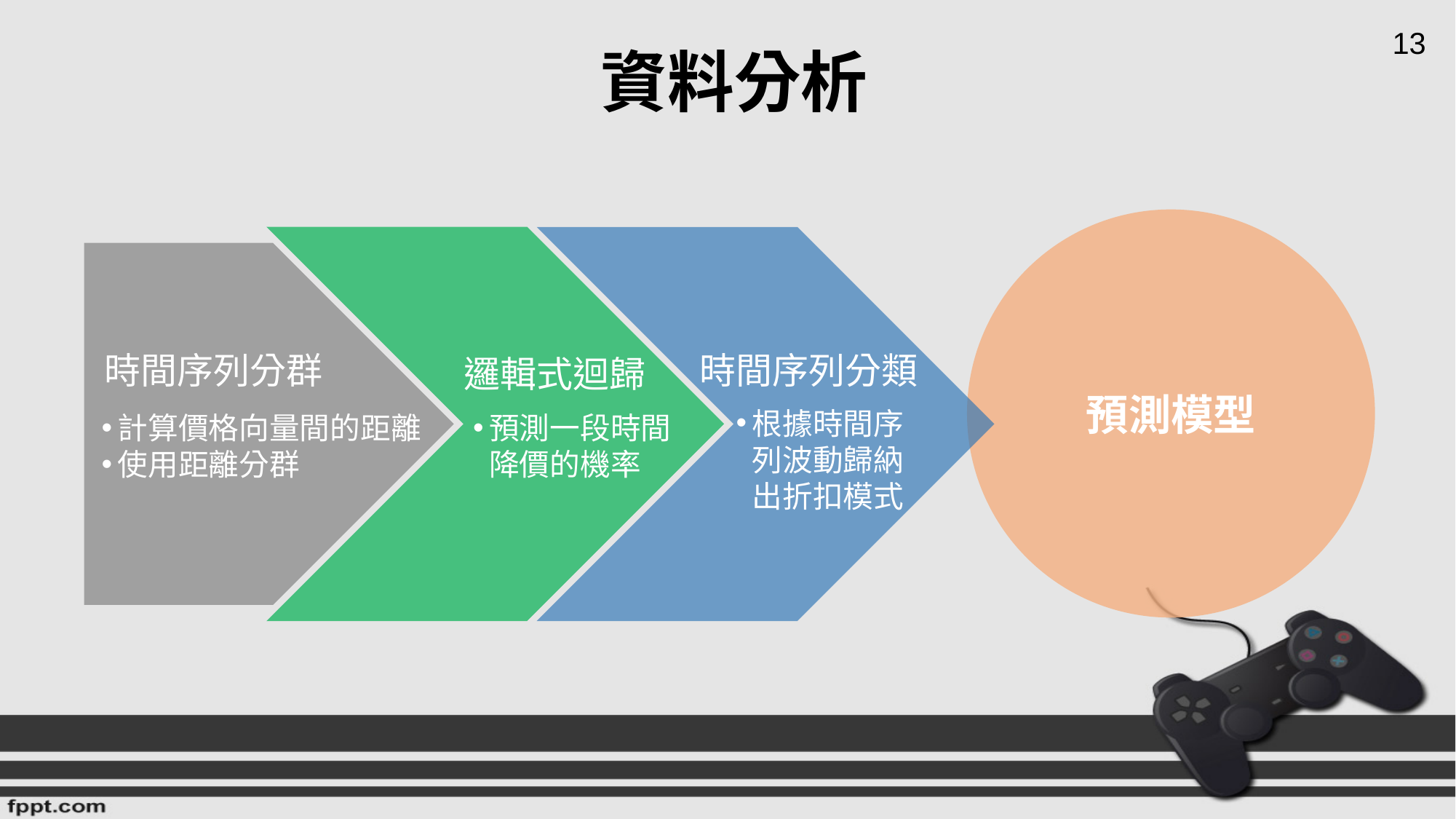

13
資料分析

預測模型

時間序列分群
計算價格向量間的距離
使用距離分群
時間序列分類
根據時間序列波動歸納出折扣模式
邏輯式迴歸
預測一段時間降價的機率